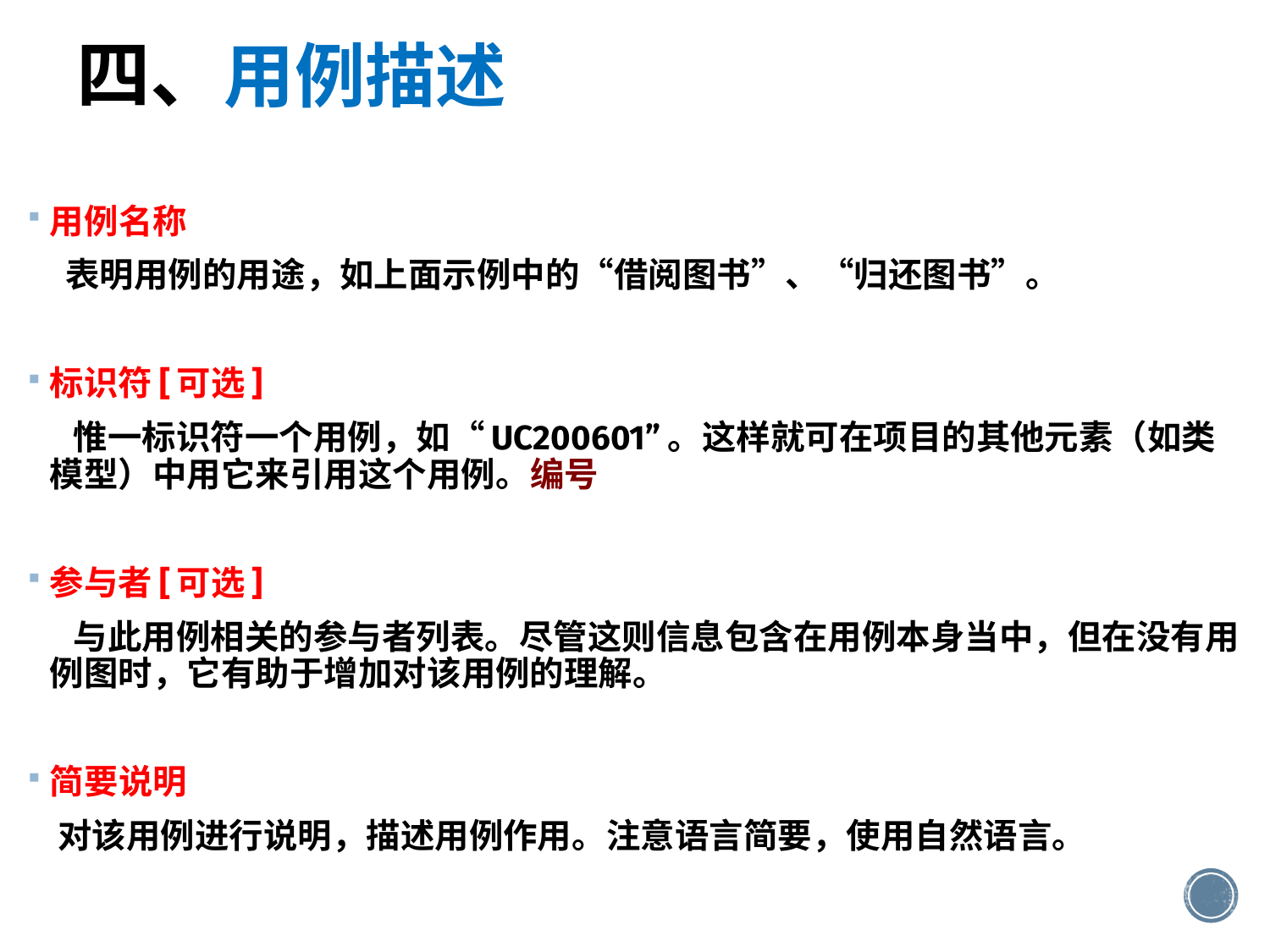

四、用例描述
用例名称
    表明用例的用途，如上面示例中的“借阅图书”、“归还图书”。

标识符[可选]
     惟一标识符一个用例，如“UC200601”。这样就可在项目的其他元素（如类模型）中用它来引用这个用例。编号

参与者[可选]
     与此用例相关的参与者列表。尽管这则信息包含在用例本身当中，但在没有用例图时，它有助于增加对该用例的理解。

简要说明
   对该用例进行说明，描述用例作用。注意语言简要，使用自然语言。